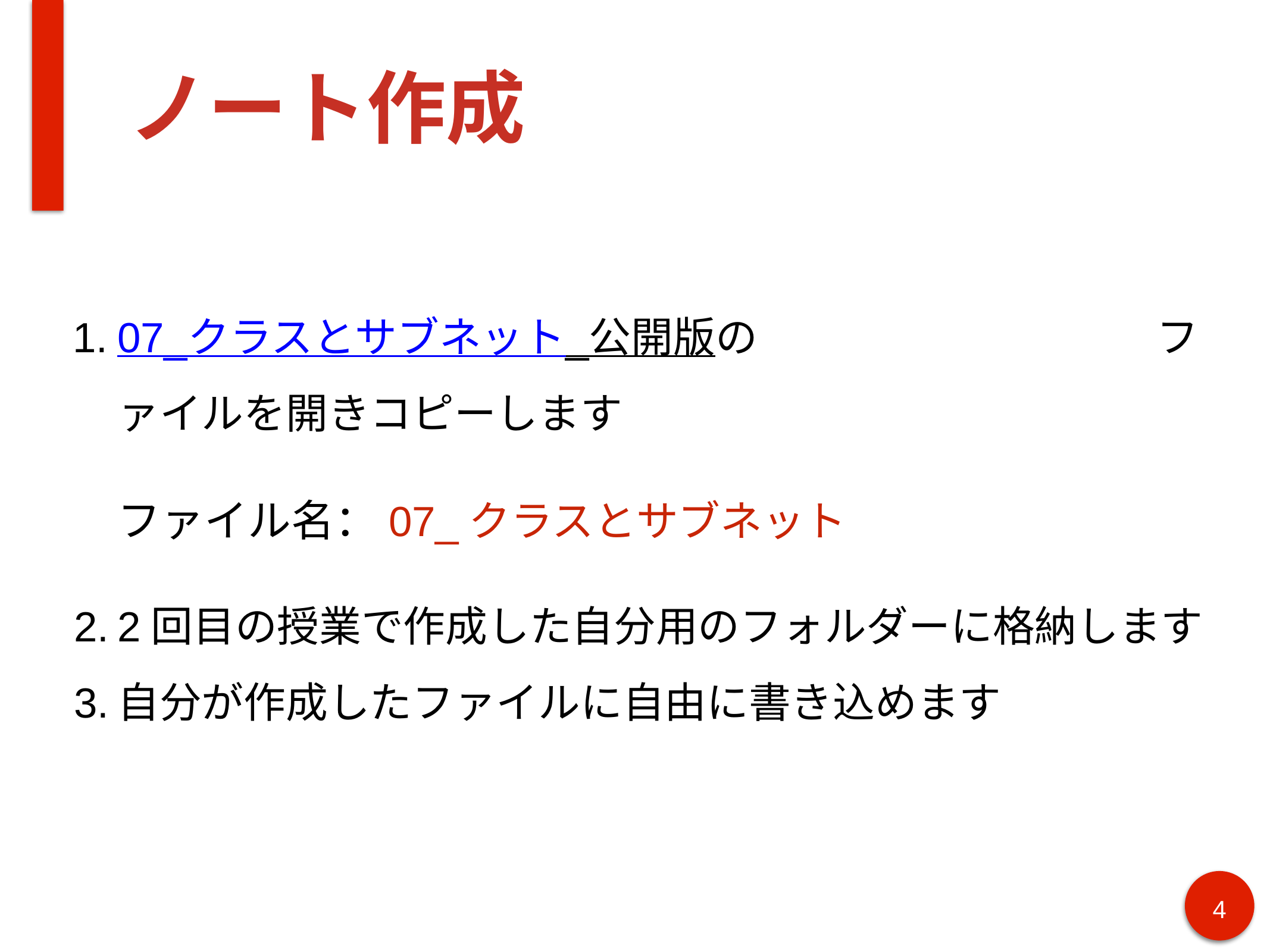

# ノート作成

07_クラスとサブネット_公開版の                                  ファイルを開きコピーします
ファイル名：07_クラスとサブネット
2回目の授業で作成した自分用のフォルダーに格納します
自分が作成したファイルに自由に書き込めます
4